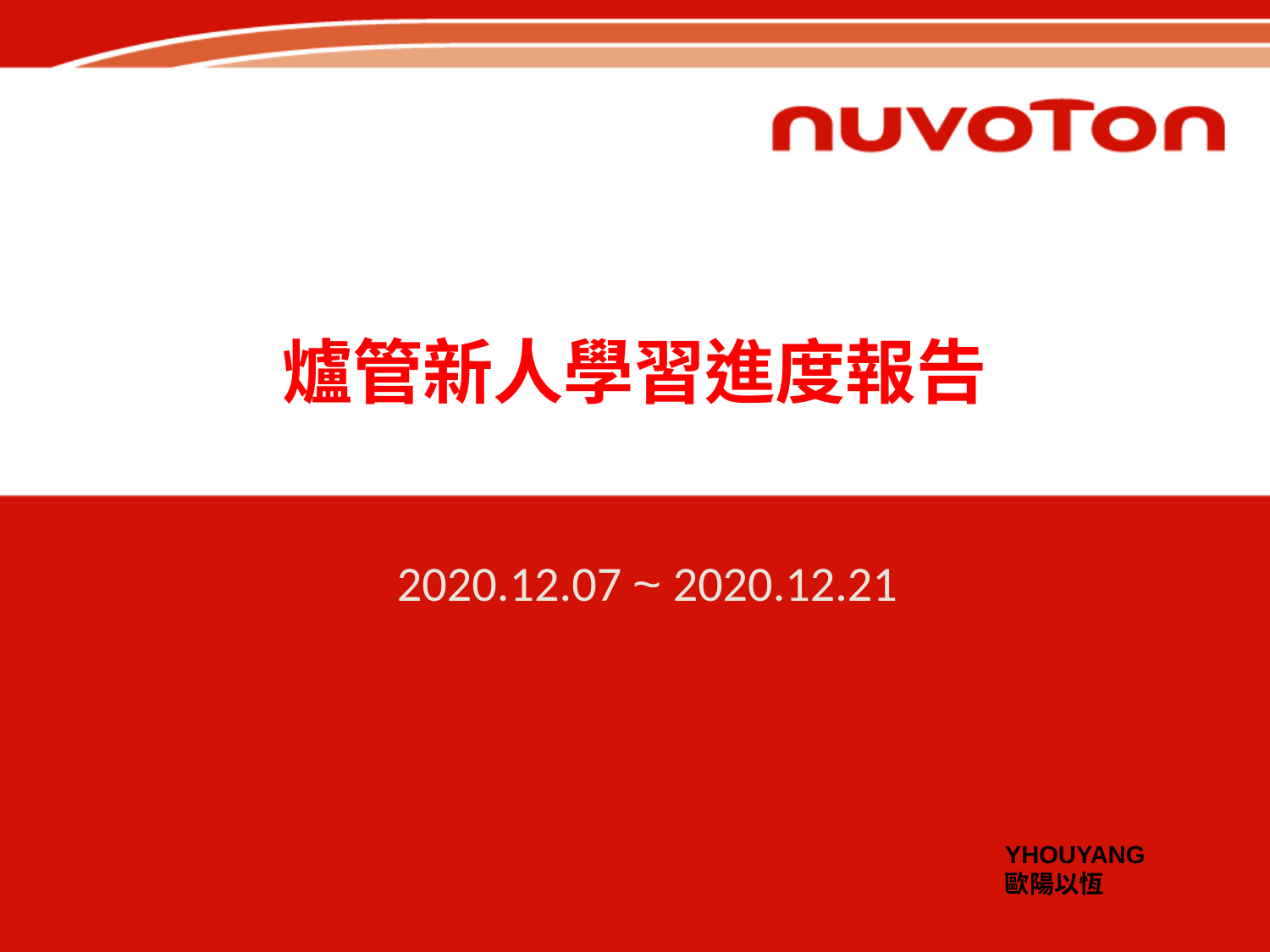

# 爐管新人學習進度報告
2020.12.07 ~ 2020.12.21
YHOUYANG
歐陽以恆